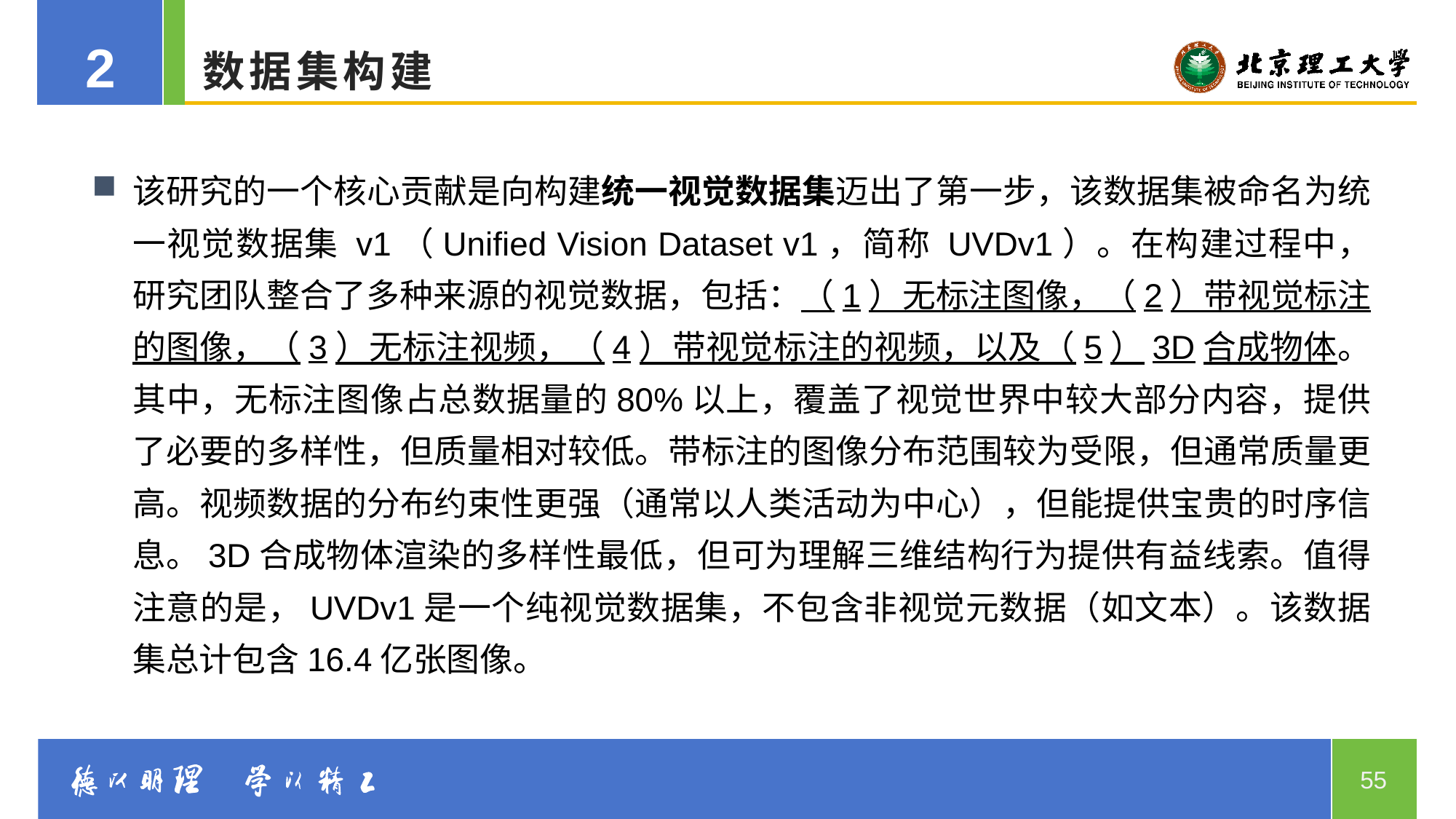

2
# 数据集构建
该研究的一个核心贡献是向构建统一视觉数据集迈出了第一步，该数据集被命名为统一视觉数据集 v1（Unified Vision Dataset v1，简称 UVDv1）。在构建过程中，研究团队整合了多种来源的视觉数据，包括：（1）无标注图像，（2）带视觉标注的图像，（3）无标注视频，（4）带视觉标注的视频，以及（5）3D合成物体。其中，无标注图像占总数据量的80%以上，覆盖了视觉世界中较大部分内容，提供了必要的多样性，但质量相对较低。带标注的图像分布范围较为受限，但通常质量更高。视频数据的分布约束性更强（通常以人类活动为中心），但能提供宝贵的时序信息。3D合成物体渲染的多样性最低，但可为理解三维结构行为提供有益线索。值得注意的是，UVDv1是一个纯视觉数据集，不包含非视觉元数据（如文本）。该数据集总计包含16.4亿张图像。